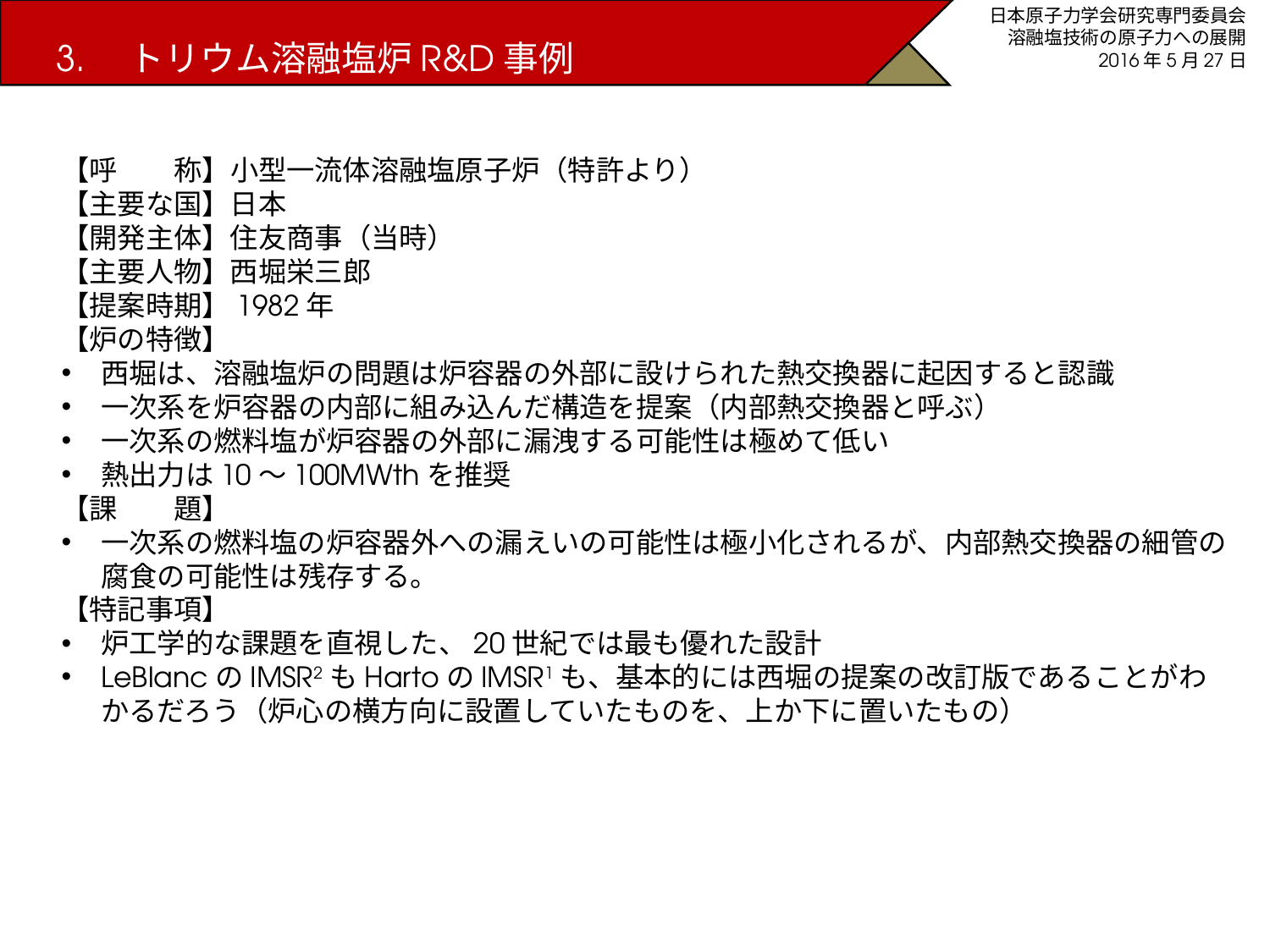

3.　トリウム溶融塩炉R&D事例
日本原子力学会研究専門委員会
溶融塩技術の原子力への展開
2016年5月27日

【呼　　称】小型一流体溶融塩原子炉（特許より）
【主要な国】日本
【開発主体】住友商事（当時）
【主要人物】西堀栄三郎
【提案時期】1982年
【炉の特徴】
西堀は、溶融塩炉の問題は炉容器の外部に設けられた熱交換器に起因すると認識
一次系を炉容器の内部に組み込んだ構造を提案（内部熱交換器と呼ぶ）
一次系の燃料塩が炉容器の外部に漏洩する可能性は極めて低い
熱出力は10～100MWthを推奨
【課　　題】
一次系の燃料塩の炉容器外への漏えいの可能性は極小化されるが、内部熱交換器の細管の腐食の可能性は残存する。
【特記事項】
炉工学的な課題を直視した、20世紀では最も優れた設計
LeBlancのIMSR2もHartoのIMSR1も、基本的には西堀の提案の改訂版であることがわかるだろう（炉心の横方向に設置していたものを、上か下に置いたもの）